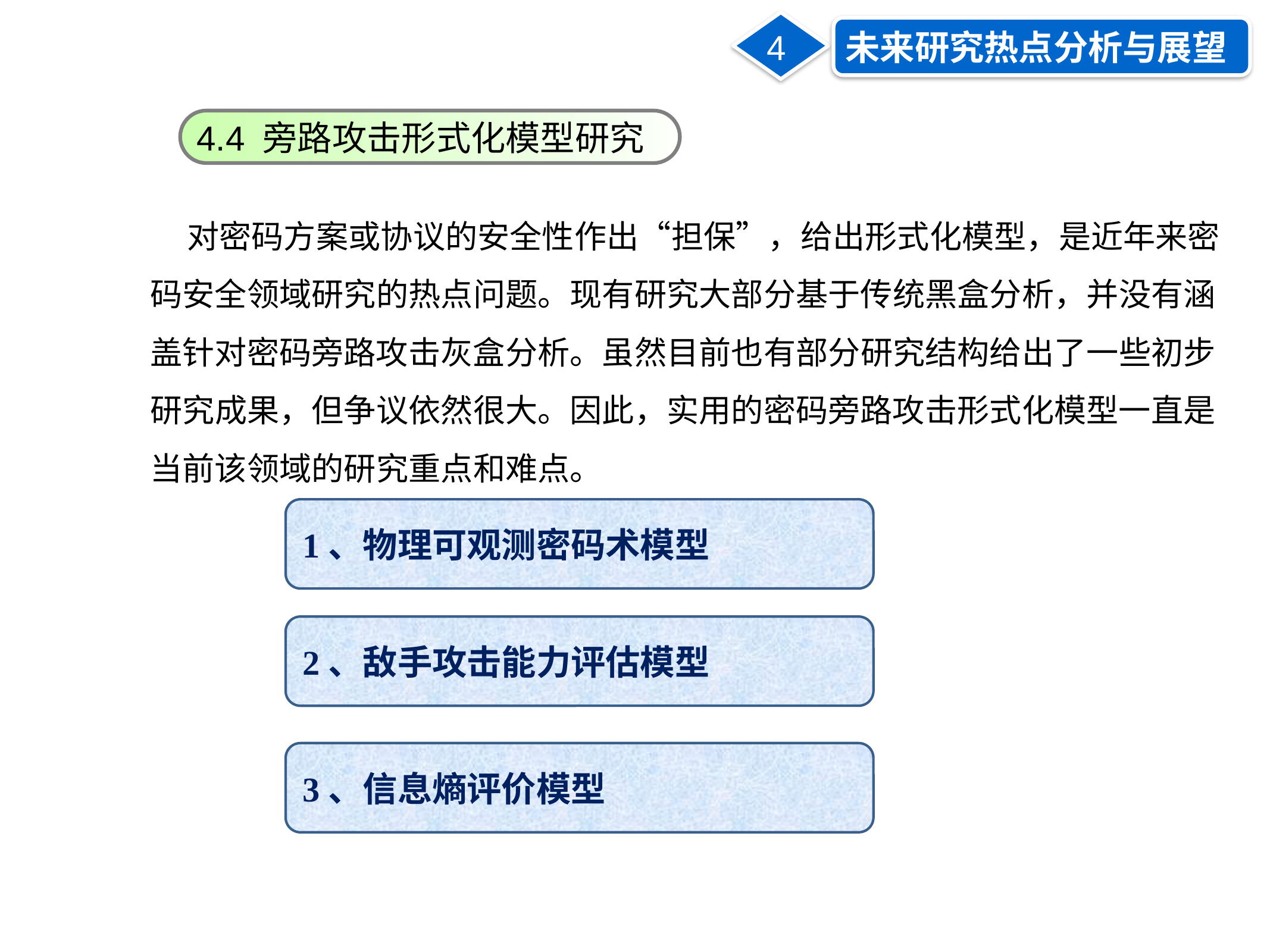

4
未来研究热点分析与展望
4.4 旁路攻击形式化模型研究
    对密码方案或协议的安全性作出“担保”，给出形式化模型，是近年来密码安全领域研究的热点问题。现有研究大部分基于传统黑盒分析，并没有涵盖针对密码旁路攻击灰盒分析。虽然目前也有部分研究结构给出了一些初步研究成果，但争议依然很大。因此，实用的密码旁路攻击形式化模型一直是当前该领域的研究重点和难点。
1、物理可观测密码术模型
2、敌手攻击能力评估模型
3、信息熵评价模型